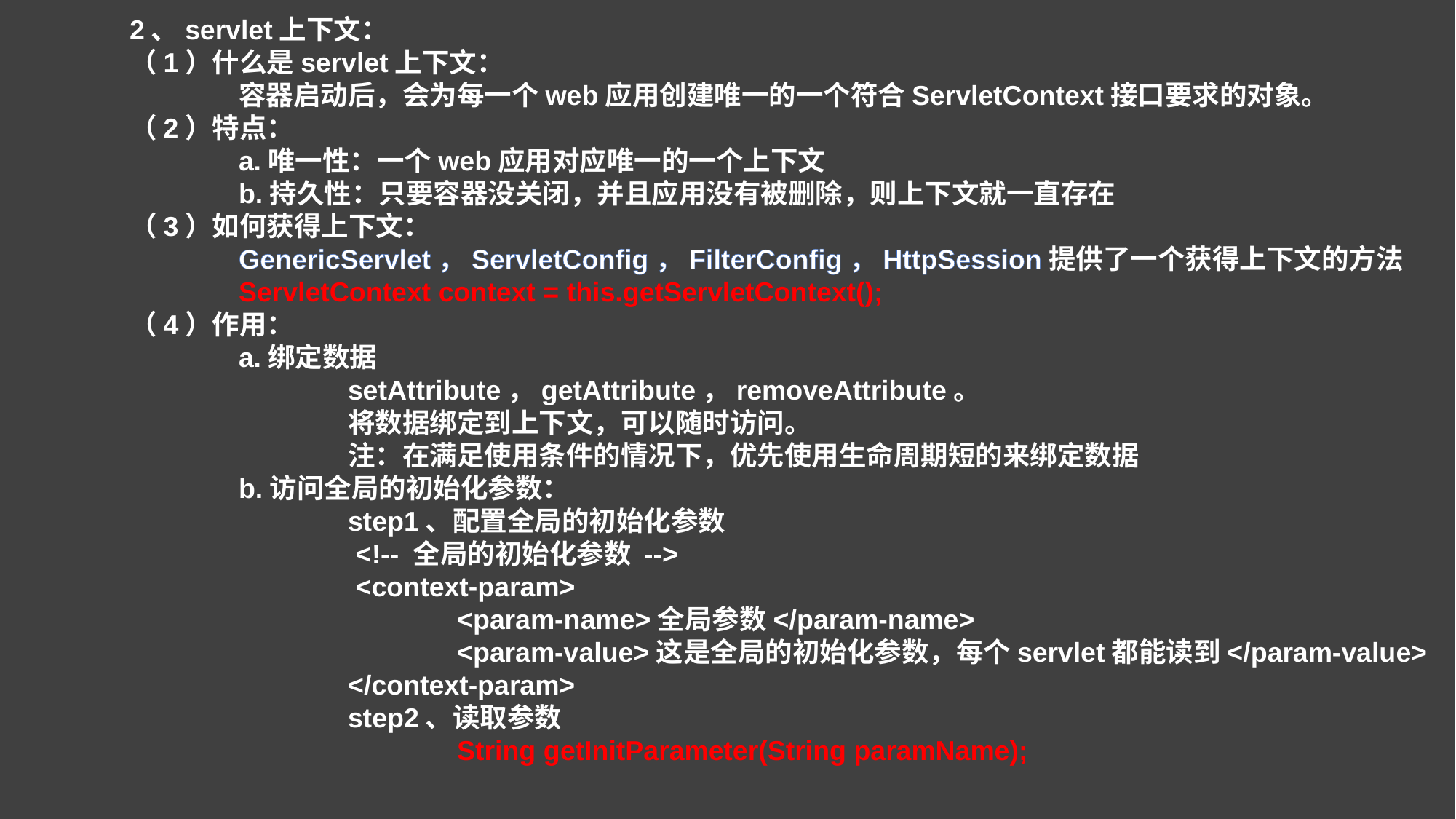

2、servlet上下文：
	（1）什么是servlet上下文：
		容器启动后，会为每一个web应用创建唯一的一个符合ServletContext接口要求的对象。
	（2）特点：
		a.唯一性：一个web应用对应唯一的一个上下文
		b.持久性：只要容器没关闭，并且应用没有被删除，则上下文就一直存在
	（3）如何获得上下文：
		GenericServlet，ServletConfig，FilterConfig，HttpSession提供了一个获得上下文的方法
		ServletContext context = this.getServletContext();
	（4）作用：
		a.绑定数据
			setAttribute，getAttribute，removeAttribute。
			将数据绑定到上下文，可以随时访问。
			注：在满足使用条件的情况下，优先使用生命周期短的来绑定数据
		b.访问全局的初始化参数：
			step1、配置全局的初始化参数
 			 <!-- 全局的初始化参数 -->
			 <context-param>
  				<param-name>全局参数</param-name>
  			 	<param-value>这是全局的初始化参数，每个servlet都能读到</param-value>
  			</context-param>
			step2、读取参数
				String getInitParameter(String paramName);